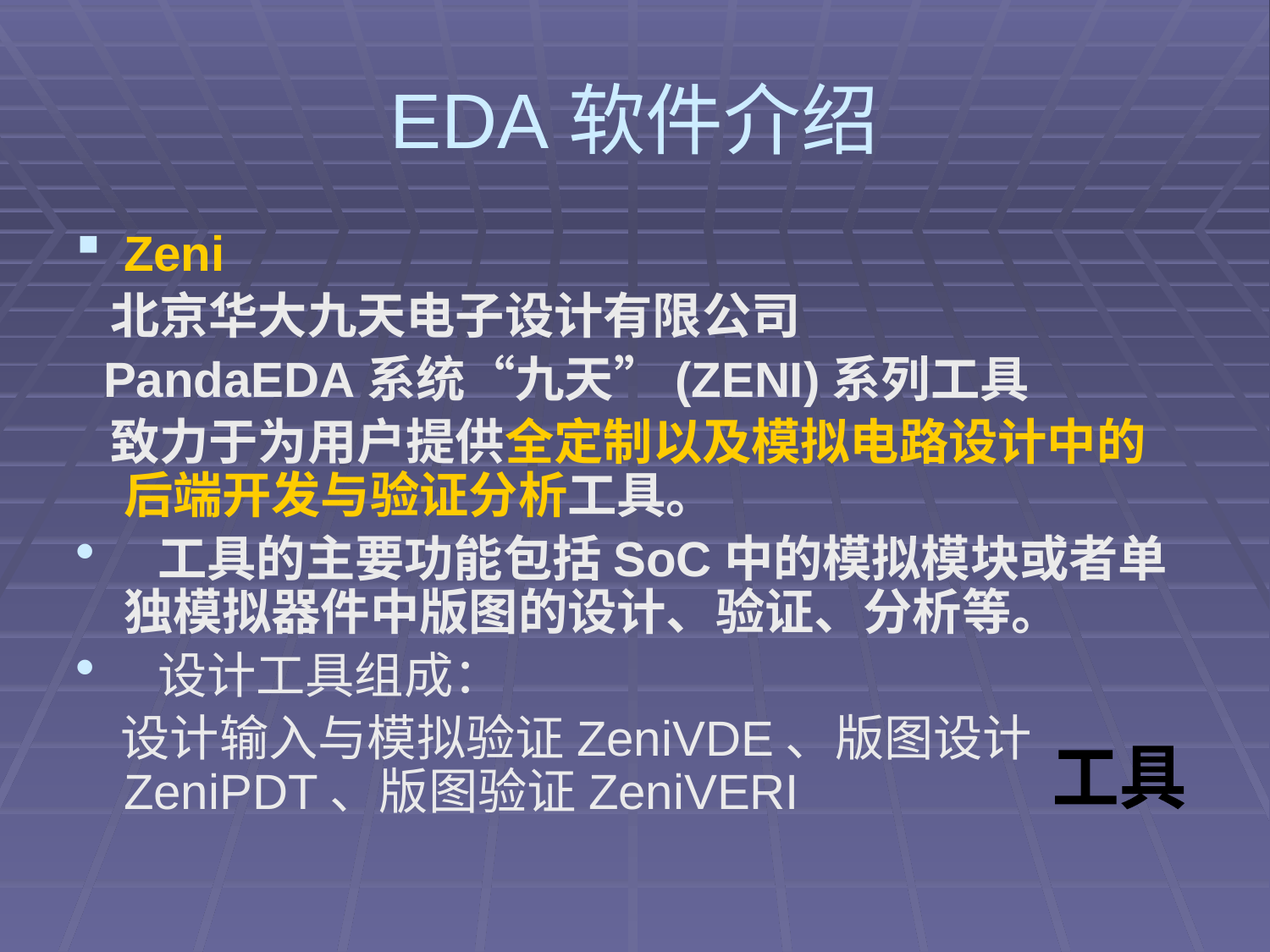

# EDA软件介绍
Zeni
  北京华大九天电子设计有限公司
  PandaEDA系统“九天”(ZENI)系列工具
  致力于为用户提供全定制以及模拟电路设计中的后端开发与验证分析工具。
  工具的主要功能包括SoC中的模拟模块或者单独模拟器件中版图的设计、验证、分析等。
  设计工具组成：
   设计输入与模拟验证ZeniVDE、版图设计ZeniPDT、版图验证ZeniVERI
工具